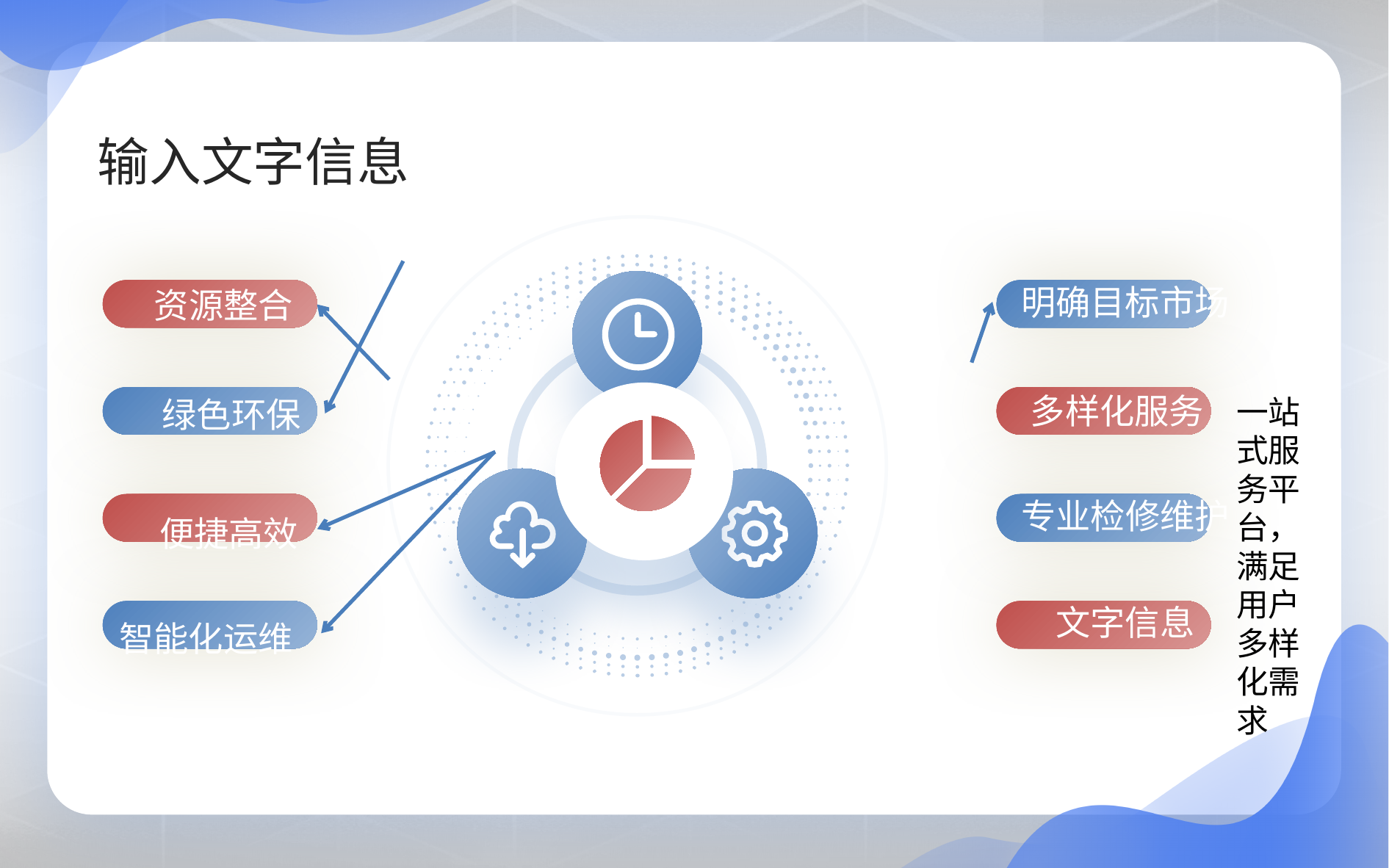

输入文字信息

资源整合

明确目标市场
多样化服务
一站式服务平台，满足用户多样化需求
绿色环保
专业检修维护
便捷高效
文字信息
智能化运维